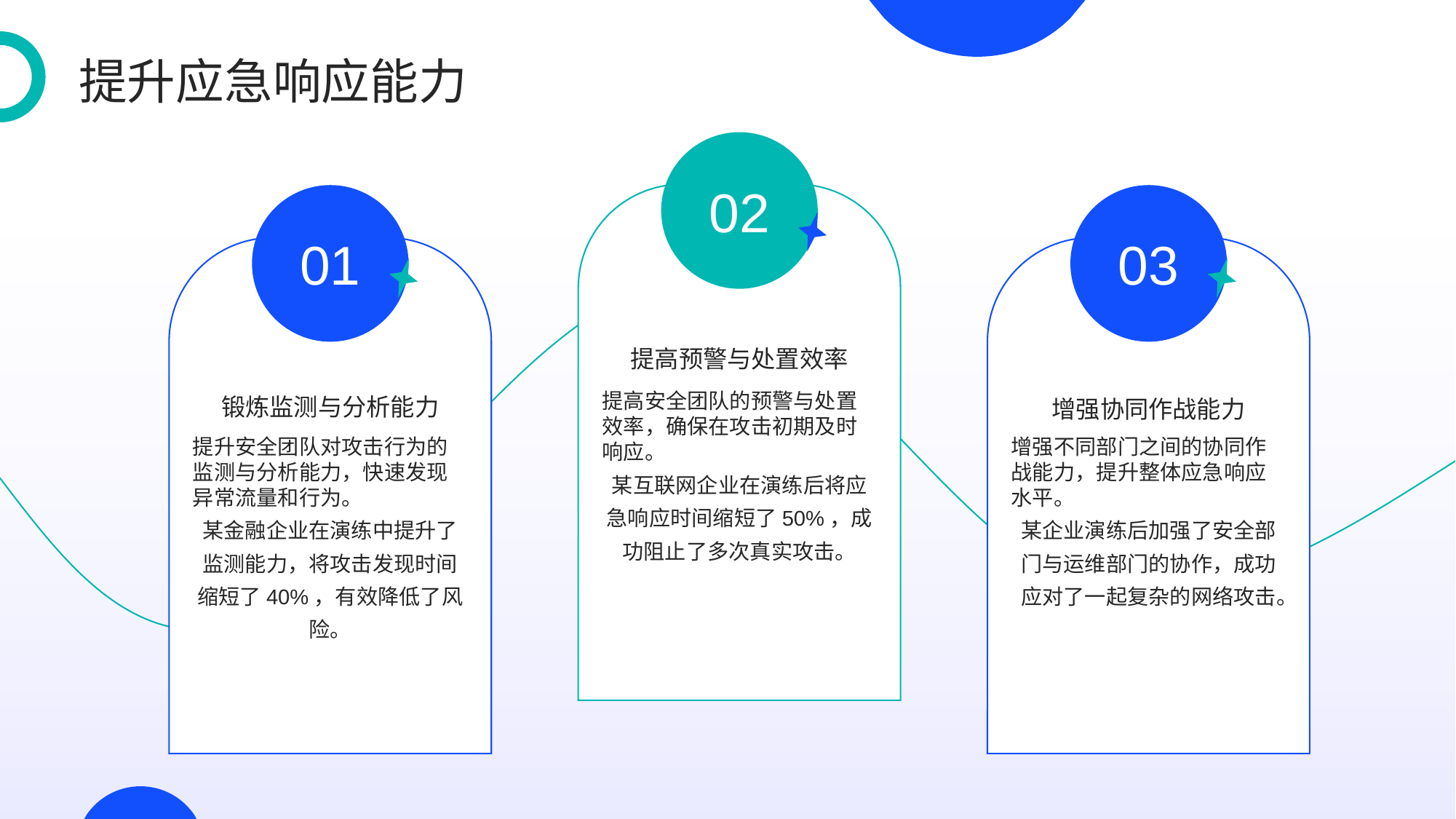

提升应急响应能力

02

01
03

提高预警与处置效率
锻炼监测与分析能力
增强协同作战能力
提高安全团队的预警与处置效率，确保在攻击初期及时响应。
某互联网企业在演练后将应急响应时间缩短了50%，成功阻止了多次真实攻击。
提升安全团队对攻击行为的监测与分析能力，快速发现异常流量和行为。
某金融企业在演练中提升了监测能力，将攻击发现时间缩短了40%，有效降低了风险。
增强不同部门之间的协同作战能力，提升整体应急响应水平。
某企业演练后加强了安全部门与运维部门的协作，成功应对了一起复杂的网络攻击。